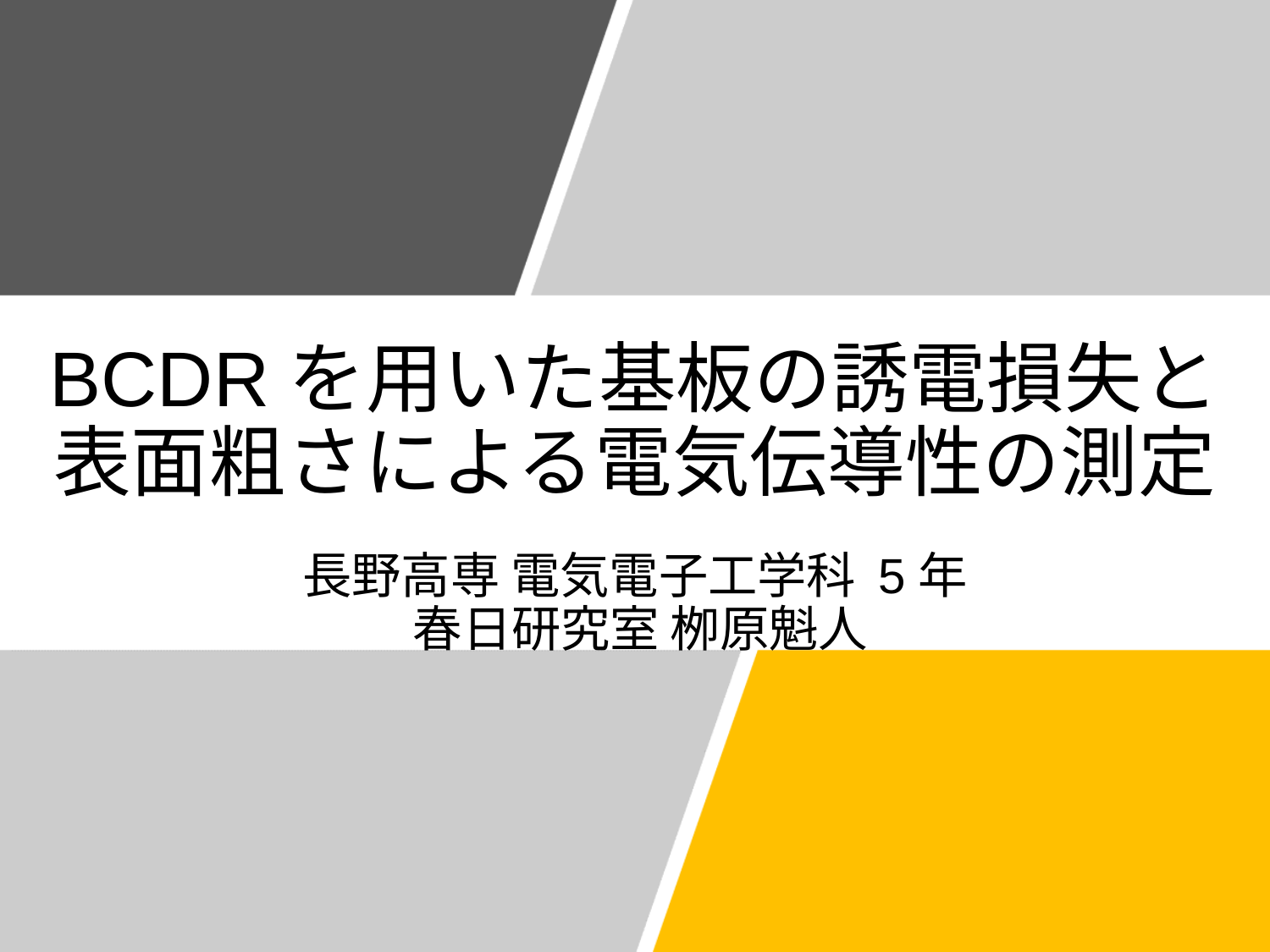

# BCDRを用いた基板の誘電損失と 表面粗さによる電気伝導性の測定
長野高専 電気電子工学科 5年
 春日研究室 栁原魁人